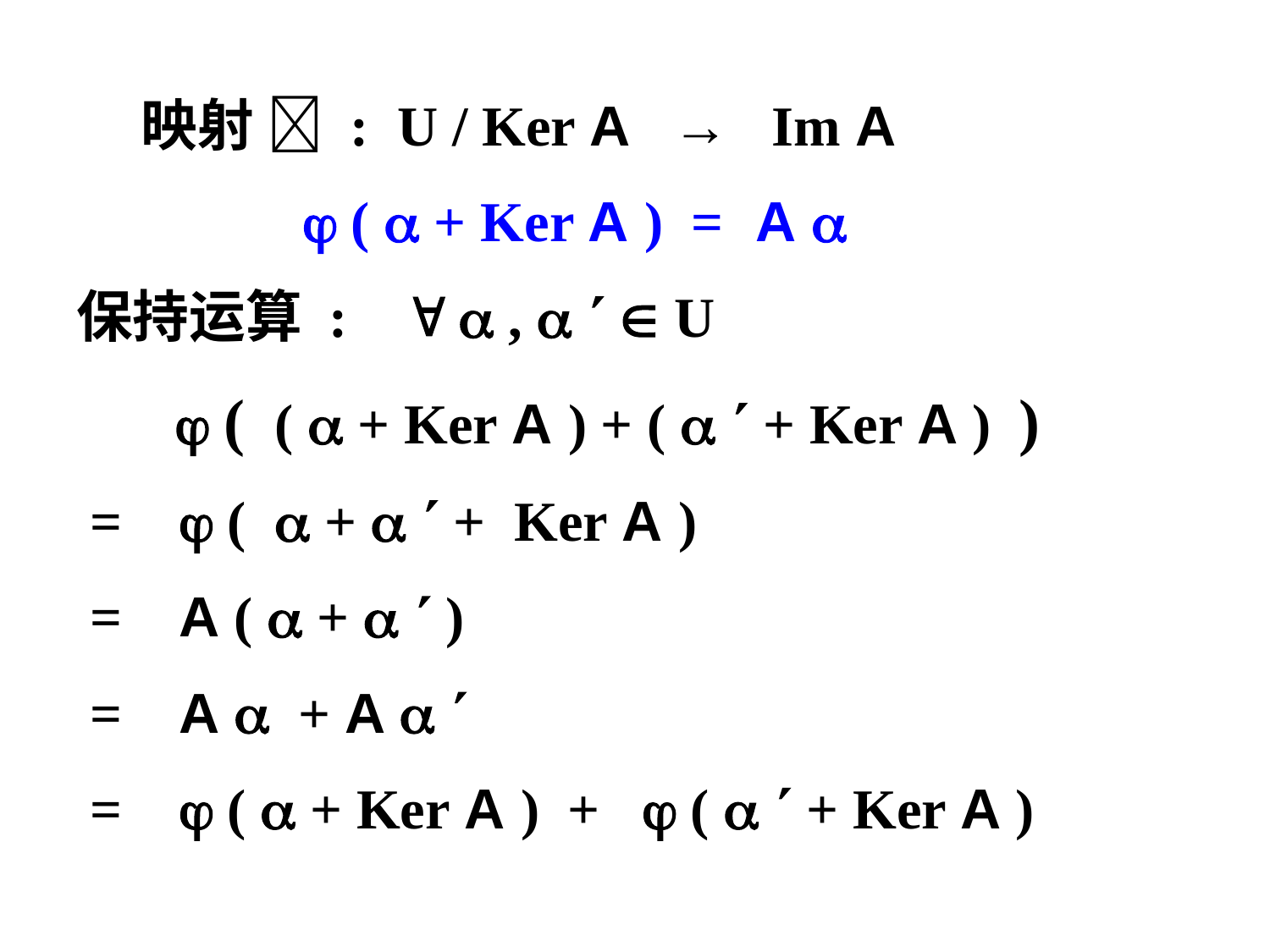

映射 ϕ :  U / Ker A   →   Im A
                ϕ ( α + Ker A )  =  A α
保持运算 :    ∀ α , α ′ ∈ U
       ϕ (  ( α + Ker A ) + ( α ′ + Ker A )  )
 =    ϕ (  α + α ′ +  Ker A )
 =    A ( α + α ′ )
 =    A α  + A α ′
 =    ϕ ( α + Ker A )  +   ϕ ( α ′ + Ker A )